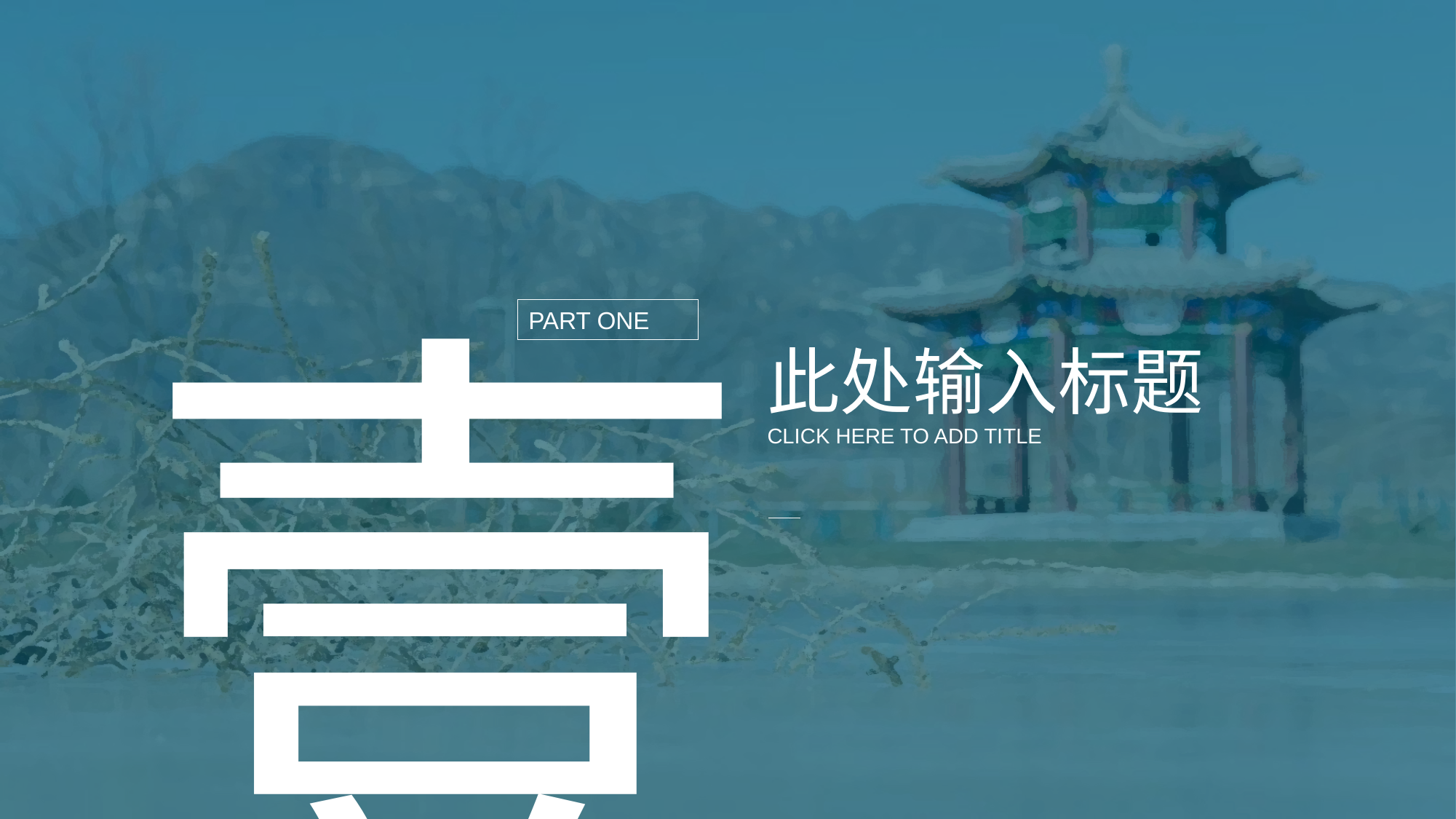

壹
PART ONE
此处输入标题

CLICK HERE TO ADD TITLE